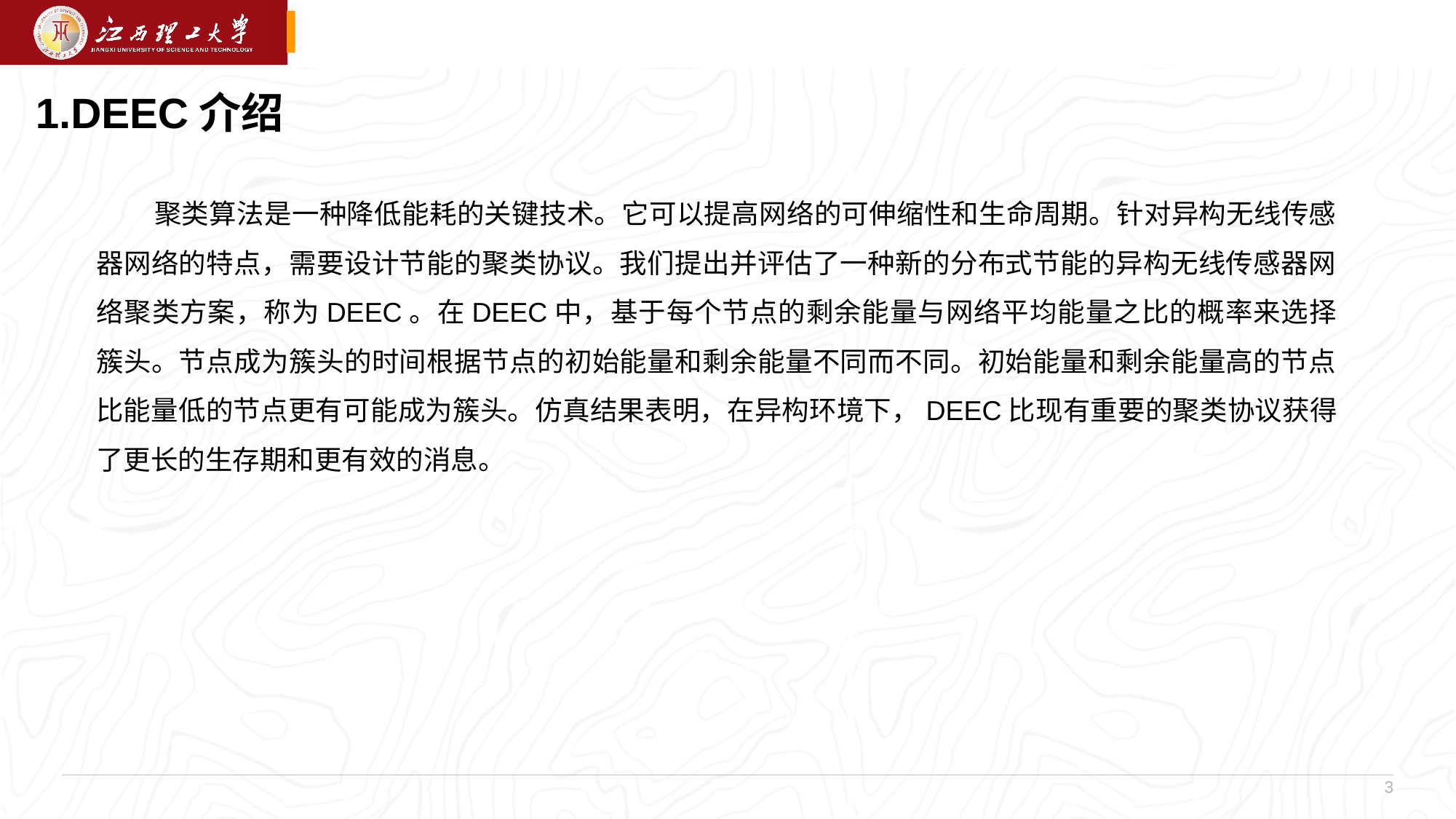

1.DEEC介绍
        聚类算法是一种降低能耗的关键技术。它可以提高网络的可伸缩性和生命周期。针对异构无线传感器网络的特点，需要设计节能的聚类协议。我们提出并评估了一种新的分布式节能的异构无线传感器网络聚类方案，称为DEEC。在DEEC中，基于每个节点的剩余能量与网络平均能量之比的概率来选择簇头。节点成为簇头的时间根据节点的初始能量和剩余能量不同而不同。初始能量和剩余能量高的节点比能量低的节点更有可能成为簇头。仿真结果表明，在异构环境下，DEEC比现有重要的聚类协议获得了更长的生存期和更有效的消息。
3